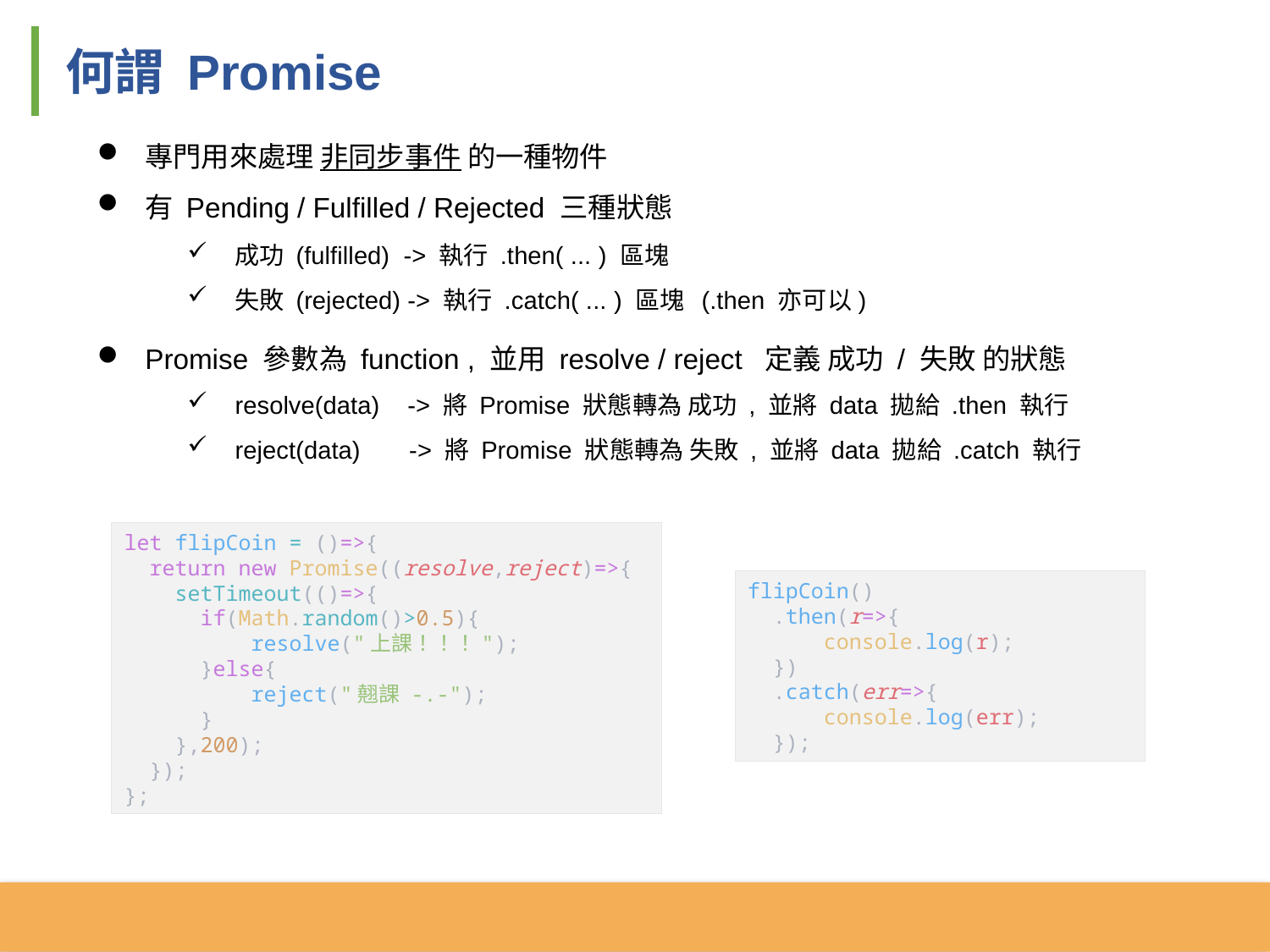

何謂 Promise
專門用來處理 非同步事件 的一種物件
有 Pending / Fulfilled / Rejected 三種狀態

Promise 參數為 function , 並用 resolve / reject  定義 成功 / 失敗 的狀態

成功 (fulfilled)  -> 執行 .then( ... ) 區塊
失敗 (rejected) -> 執行 .catch( ... ) 區塊  (.then 亦可以)
resolve(data)    -> 將 Promise 狀態轉為 成功 , 並將 data 拋給 .then 執行
reject(data)       -> 將 Promise 狀態轉為 失敗 , 並將 data 拋給 .catch 執行
let flipCoin = ()=>{
  return new Promise((resolve,reject)=>{
    setTimeout(()=>{
      if(Math.random()>0.5){
          resolve("上課！！！");
      }else{
          reject("翹課 -.-");
      }
    },200);
  });
};
flipCoin()
  .then(r=>{
      console.log(r);
  })
  .catch(err=>{
      console.log(err);
  });